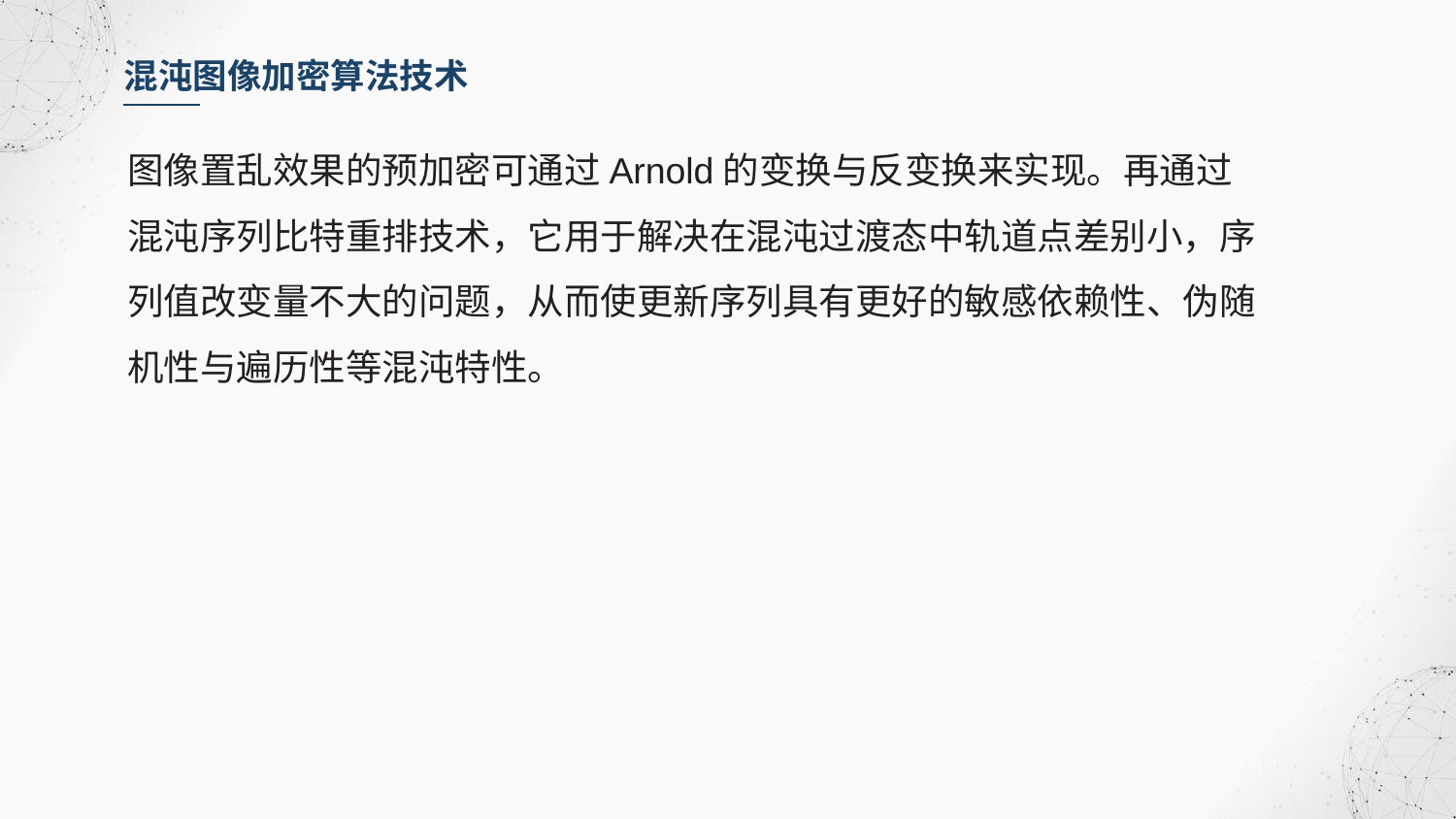

混沌图像加密算法技术
图像置乱效果的预加密可通过Arnold的变换与反变换来实现。再通过混沌序列比特重排技术，它用于解决在混沌过渡态中轨道点差别小，序列值改变量不大的问题，从而使更新序列具有更好的敏感依赖性、伪随机性与遍历性等混沌特性。